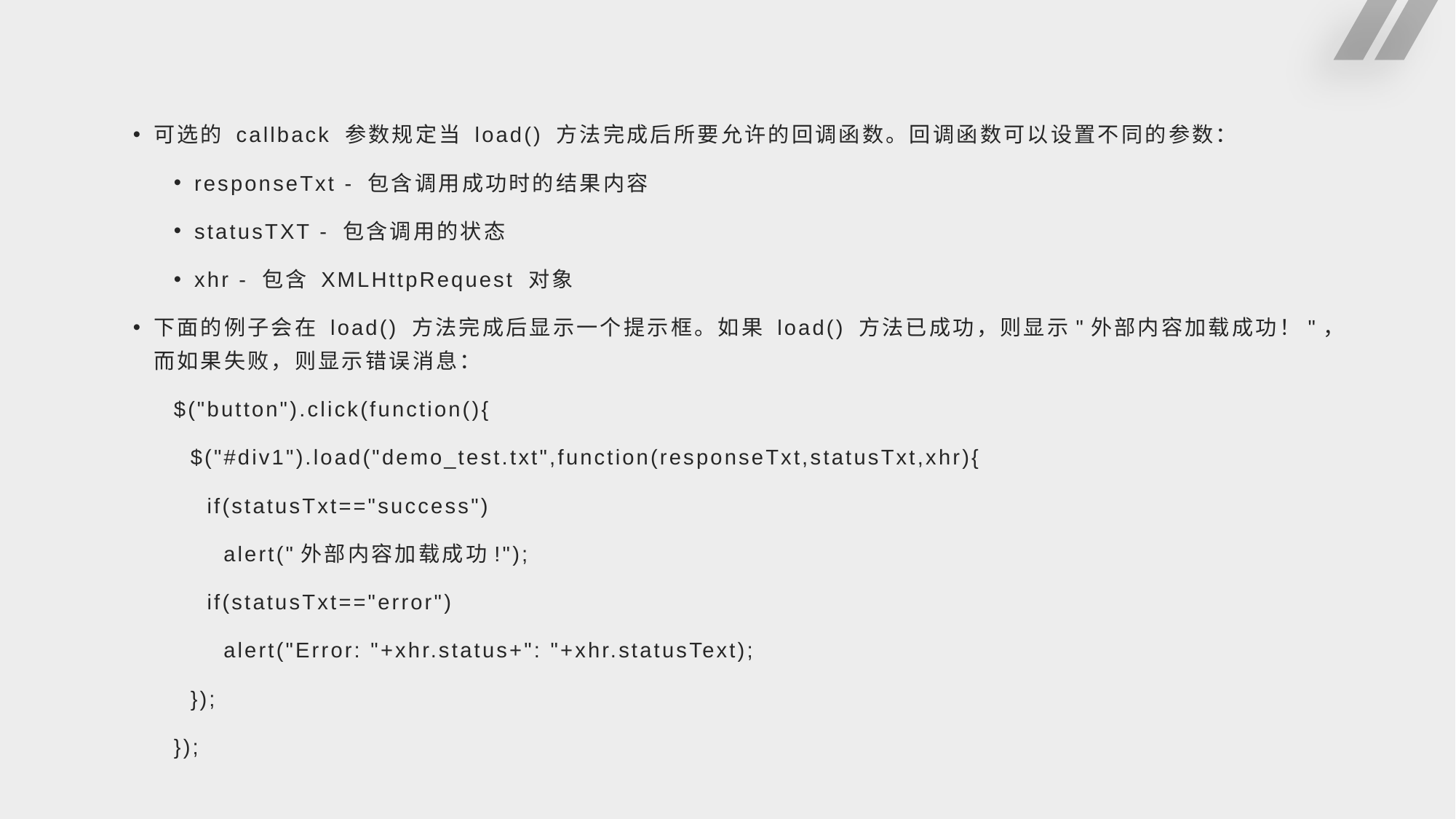

#
可选的 callback 参数规定当 load() 方法完成后所要允许的回调函数。回调函数可以设置不同的参数：
responseTxt - 包含调用成功时的结果内容
statusTXT - 包含调用的状态
xhr - 包含 XMLHttpRequest 对象
下面的例子会在 load() 方法完成后显示一个提示框。如果 load() 方法已成功，则显示"外部内容加载成功！"，而如果失败，则显示错误消息：
$("button").click(function(){
  $("#div1").load("demo_test.txt",function(responseTxt,statusTxt,xhr){
    if(statusTxt=="success")
      alert("外部内容加载成功!");
    if(statusTxt=="error")
      alert("Error: "+xhr.status+": "+xhr.statusText);
  });
});